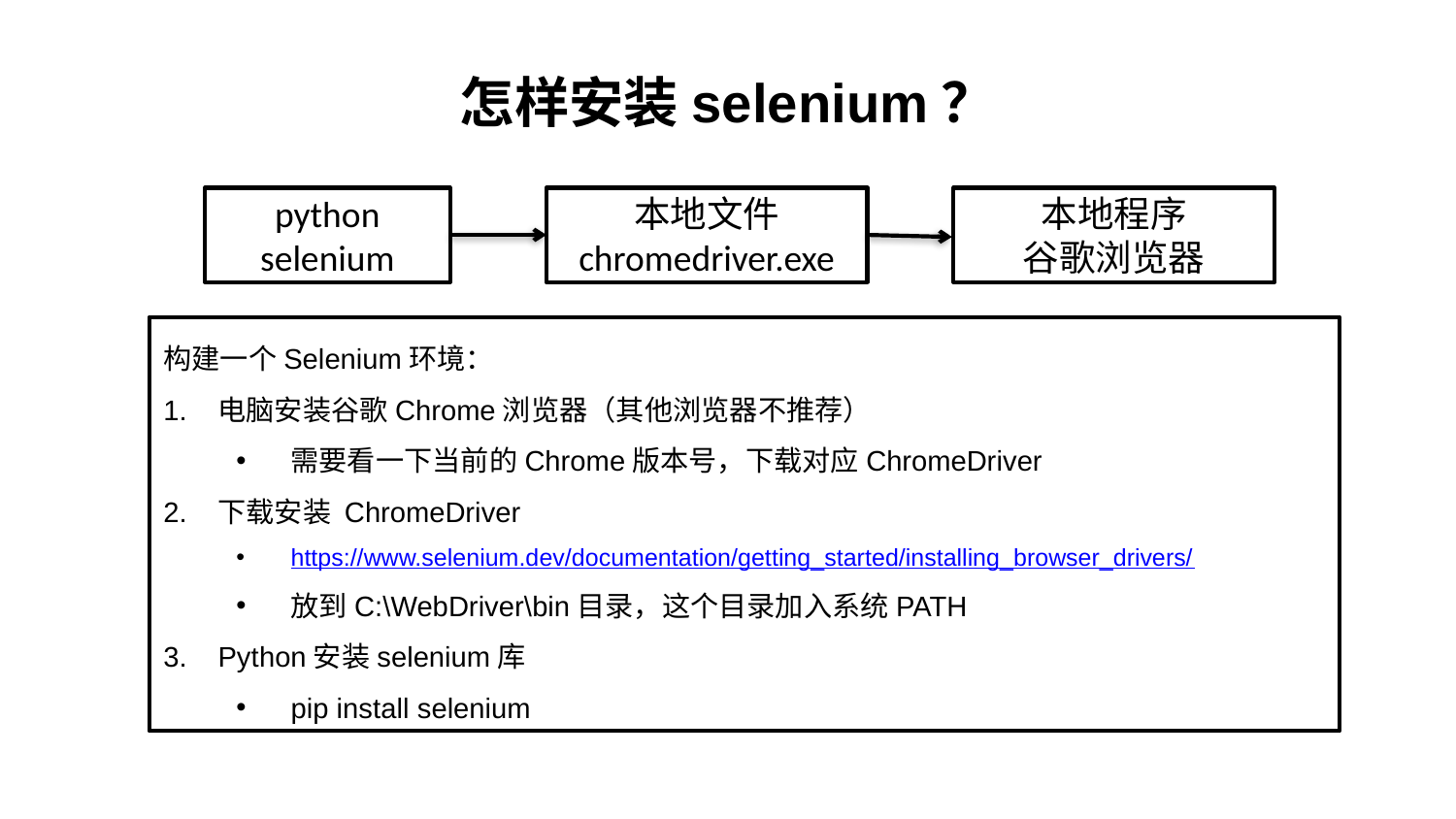

# 怎样安装selenium？
python
selenium
本地文件
chromedriver.exe
本地程序
谷歌浏览器
构建一个Selenium环境：
电脑安装谷歌Chrome浏览器（其他浏览器不推荐）
需要看一下当前的Chrome版本号，下载对应ChromeDriver
下载安装 ChromeDriver
https://www.selenium.dev/documentation/getting_started/installing_browser_drivers/
放到C:\WebDriver\bin目录，这个目录加入系统PATH
Python安装selenium库
pip install selenium